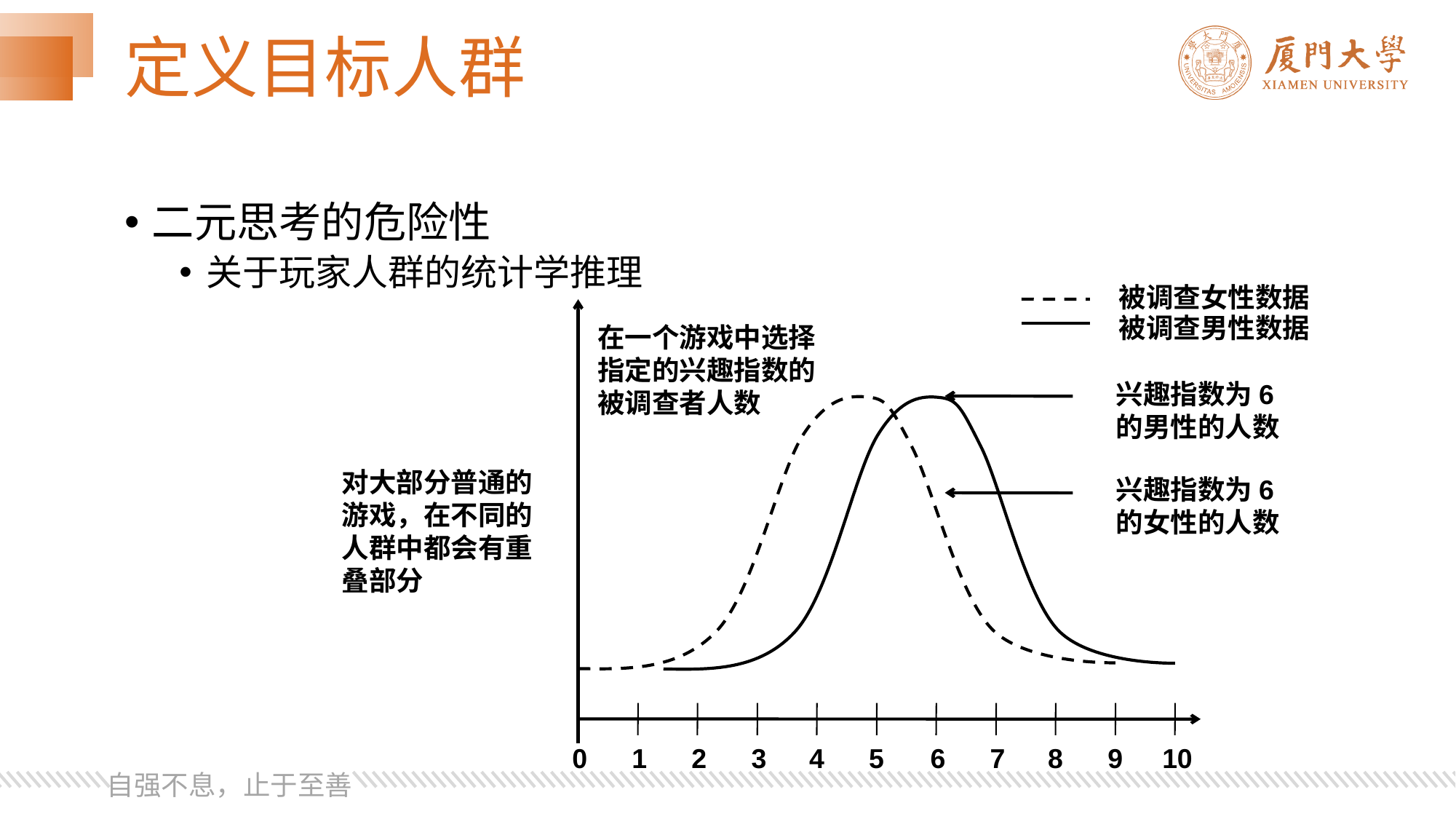

# 定义目标人群
二元思考的危险性
关于玩家人群的统计学推理

被调查女性数据
被调查男性数据
在一个游戏中选择指定的兴趣指数的被调查者人数
兴趣指数为6的男性的人数

兴趣指数为6的女性的人数
0
1
2
3
4
5
6
7
8
9
10
对大部分普通的游戏，在不同的人群中都会有重叠部分